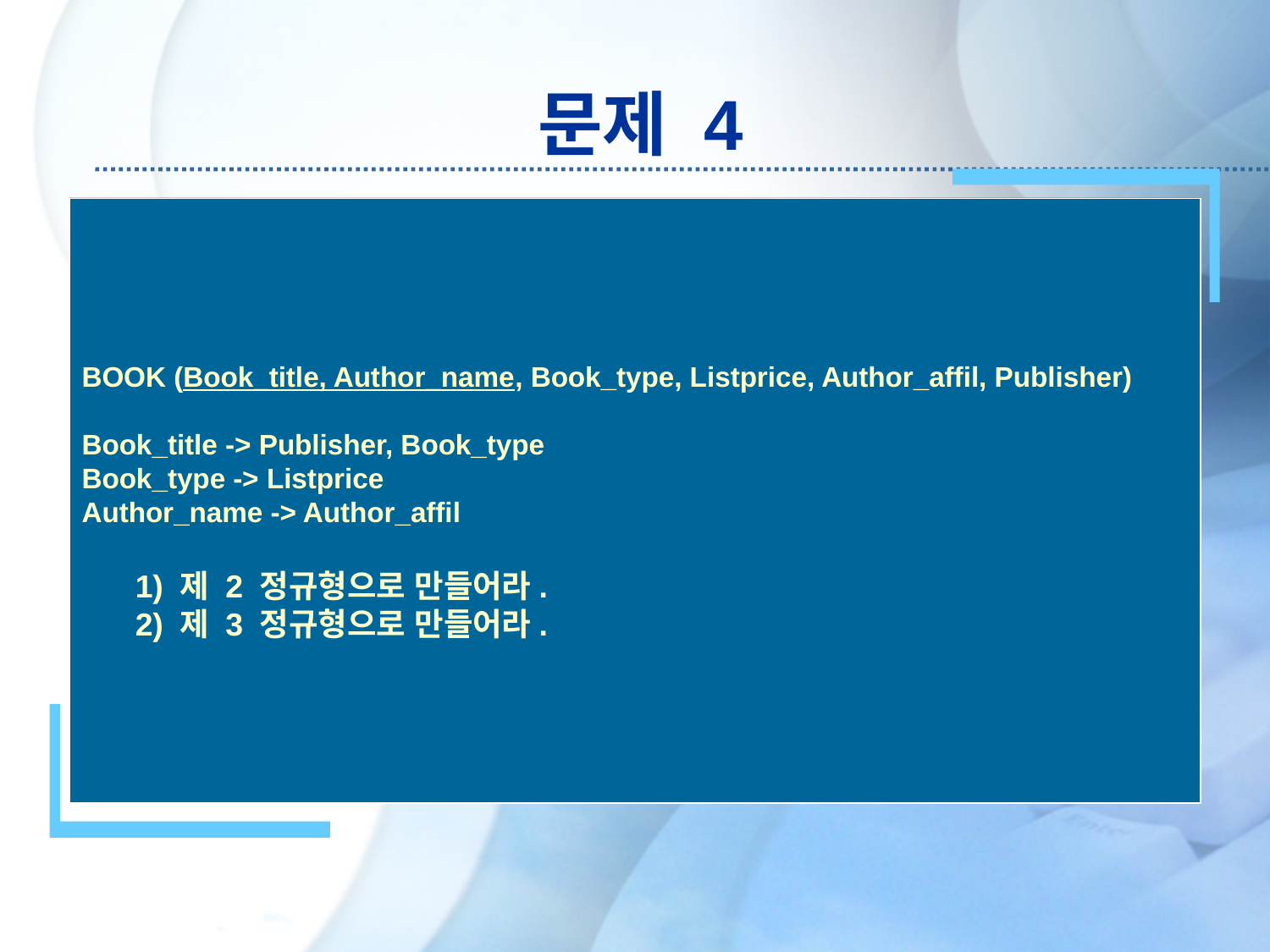

# 문제 4

BOOK (Book_title, Author_name, Book_type, Listprice, Author_affil, Publisher)

Book_title -> Publisher, Book_type
Book_type -> Listprice
Author_name -> Author_affil

      1) 제 2 정규형으로 만들어라.
      2) 제 3 정규형으로 만들어라.